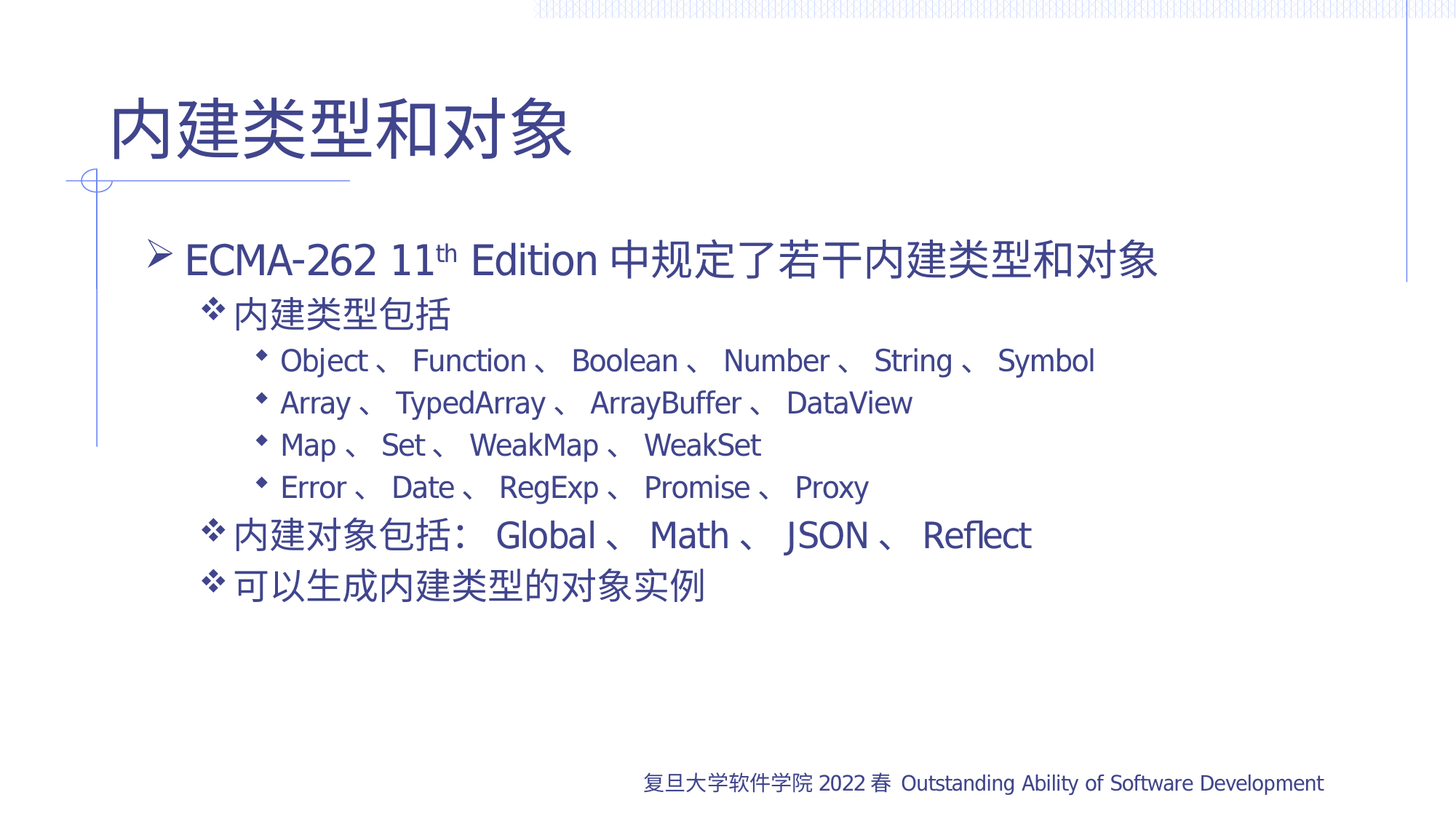

# 内建类型和对象
ECMA-262 11th Edition中规定了若干内建类型和对象
内建类型包括
Object、Function、Boolean、Number、String、Symbol
Array、TypedArray、ArrayBuffer、DataView
Map、Set、WeakMap、WeakSet
Error、Date、RegExp、Promise、Proxy
内建对象包括：Global、Math、JSON、Reflect
可以生成内建类型的对象实例